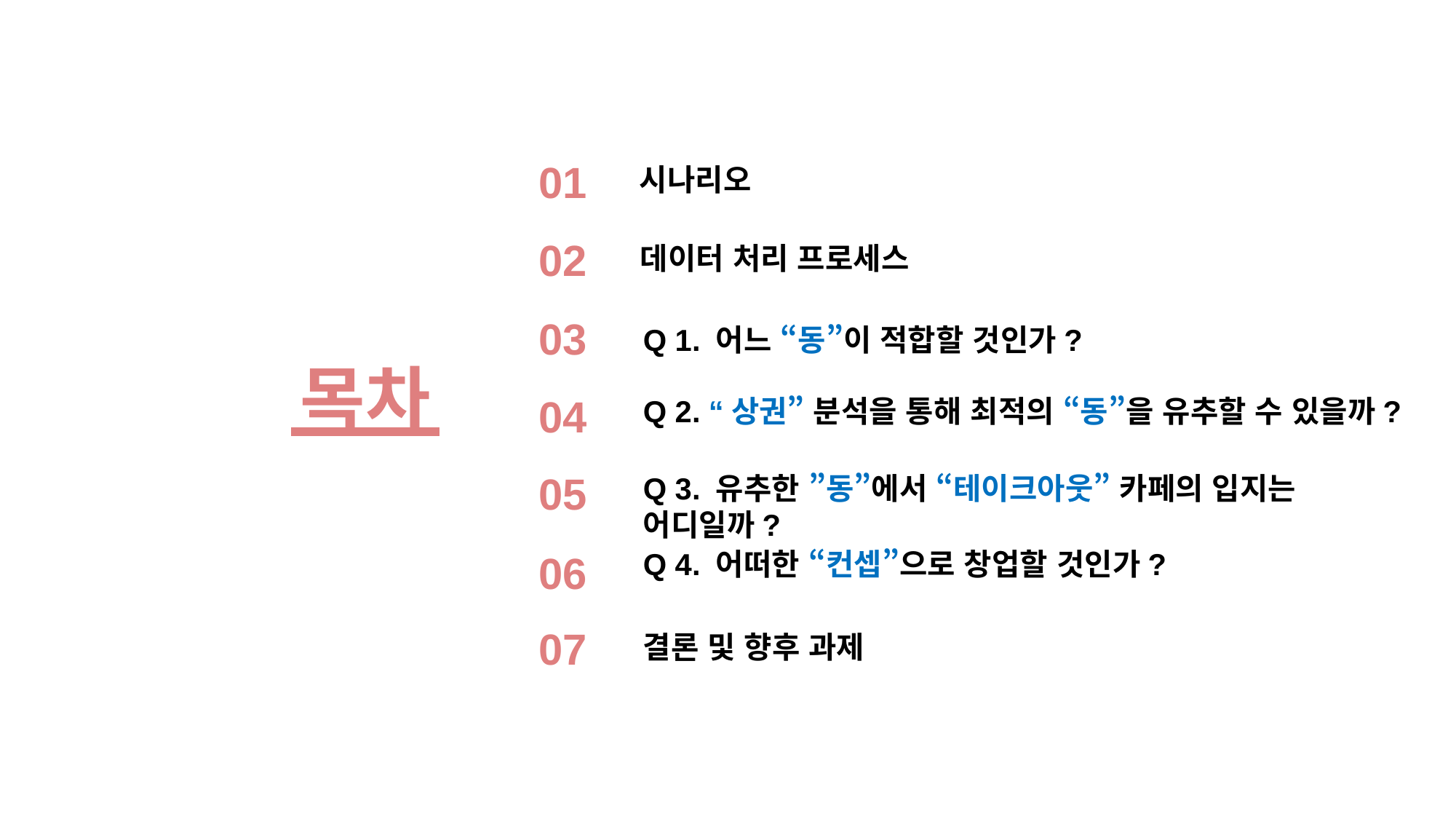

01
시나리오
02
데이터 처리 프로세스
03
Q 1. 어느 “동”이 적합할 것인가?
04
Q 2. “상권” 분석을 통해 최적의 “동”을 유추할 수 있을까?

05
Q 3. 유추한 ”동”에서 “테이크아웃” 카페의 입지는 어디일까?
06
Q 4. 어떠한 “컨셉”으로 창업할 것인가?
07
결론 및 향후 과제
목차